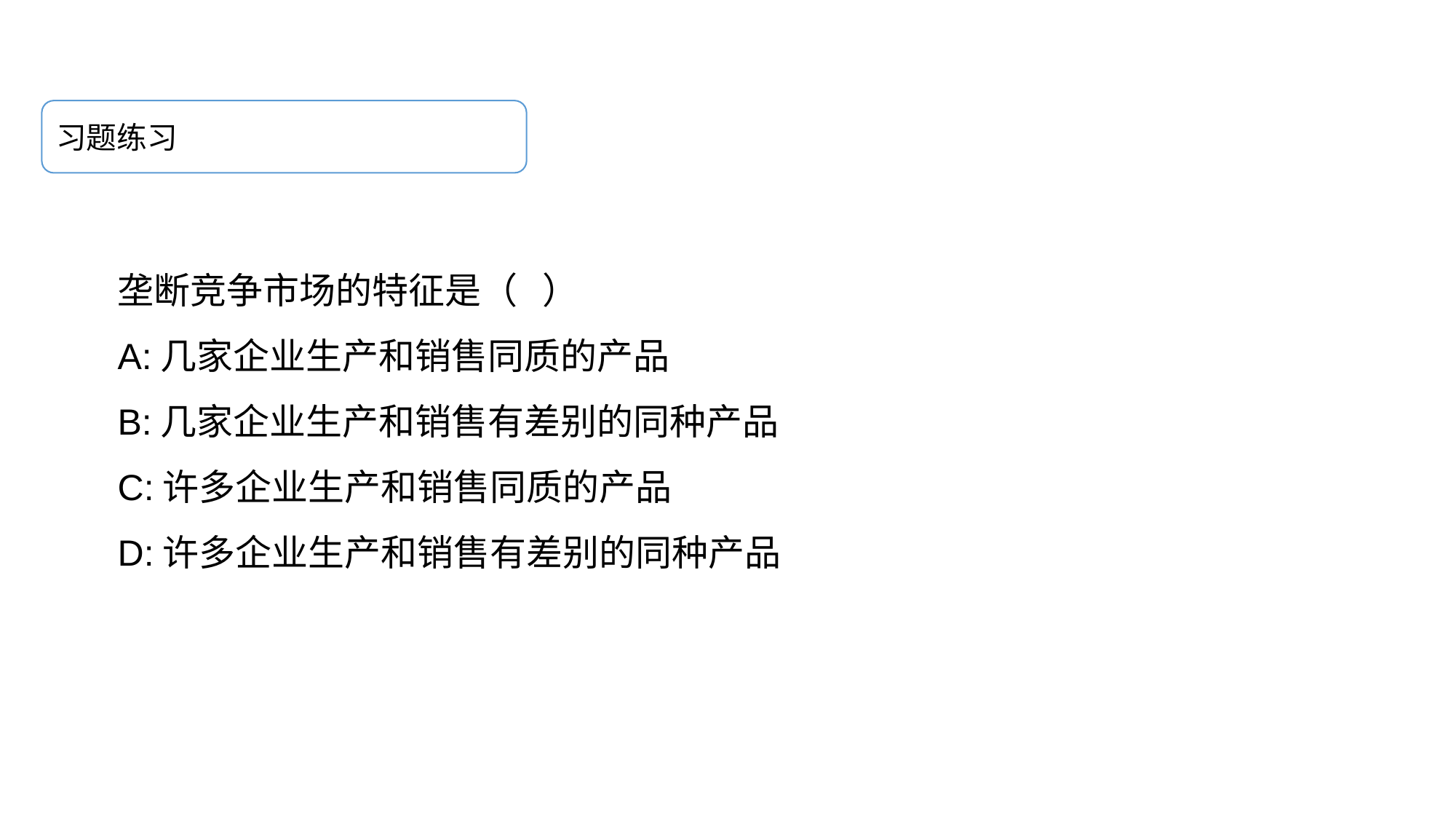

习题练习
垄断竞争市场的特征是（   ）
A:几家企业生产和销售同质的产品
B:几家企业生产和销售有差别的同种产品
C:许多企业生产和销售同质的产品
D:许多企业生产和销售有差别的同种产品